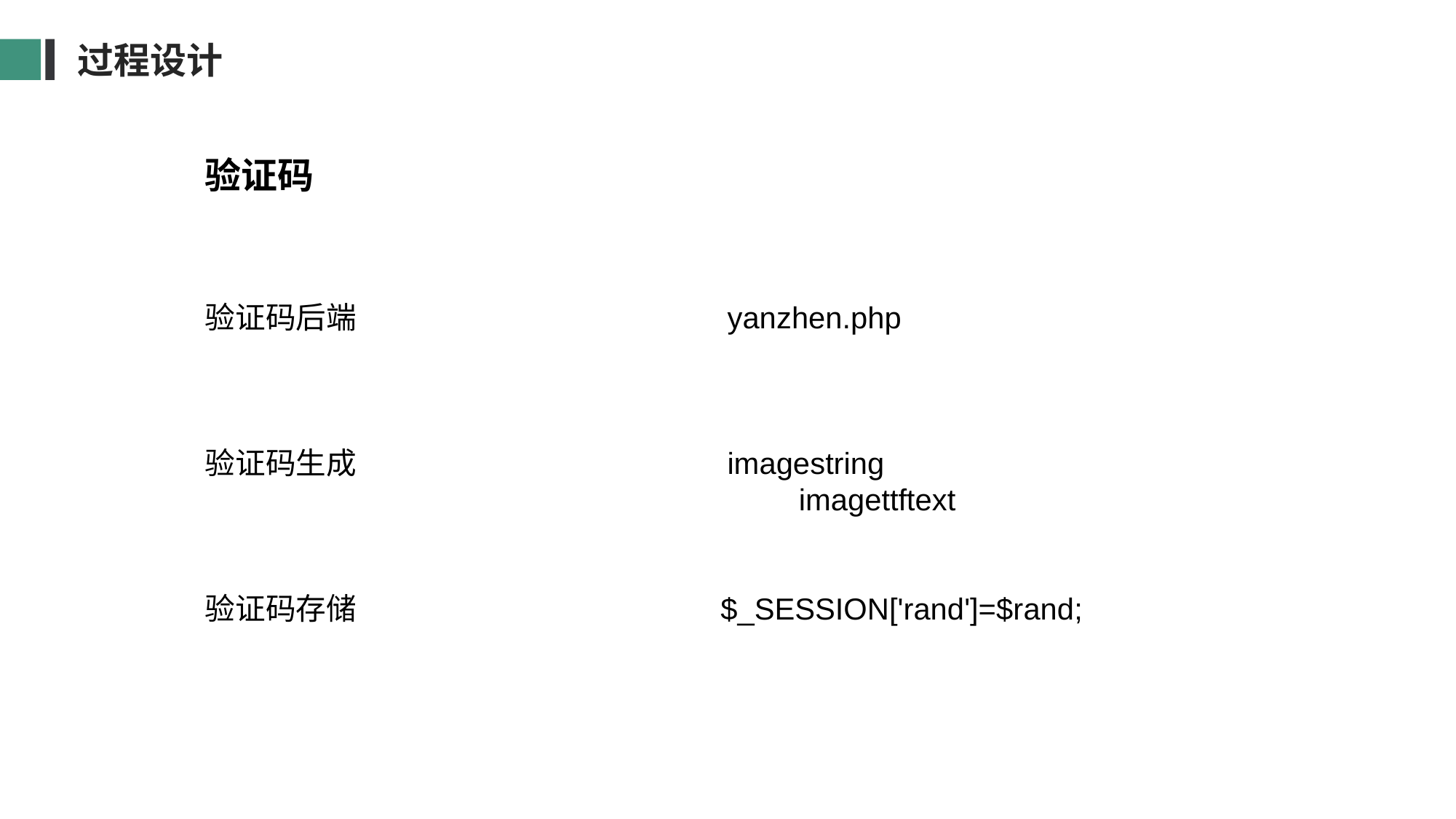

过程设计

验证码
验证码后端                                                      yanzhen.php

验证码生成                                                      imagestring
                                                                       imagettftext

验证码存储                                                     $_SESSION['rand']=$rand;